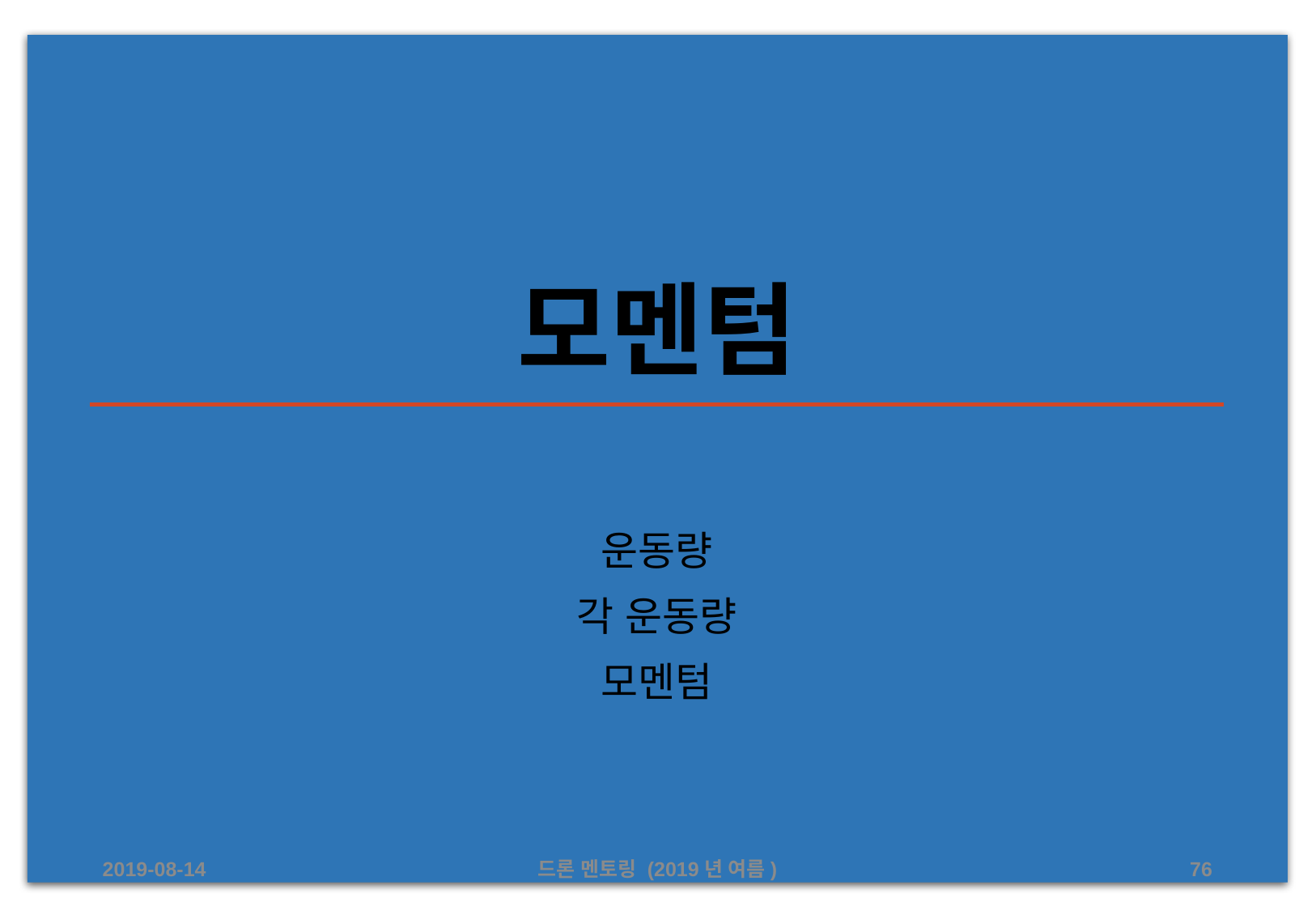

# 모멘텀
운동량
각 운동량
모멘텀
2019-08-14
드론 멘토링 (2019년 여름)
76